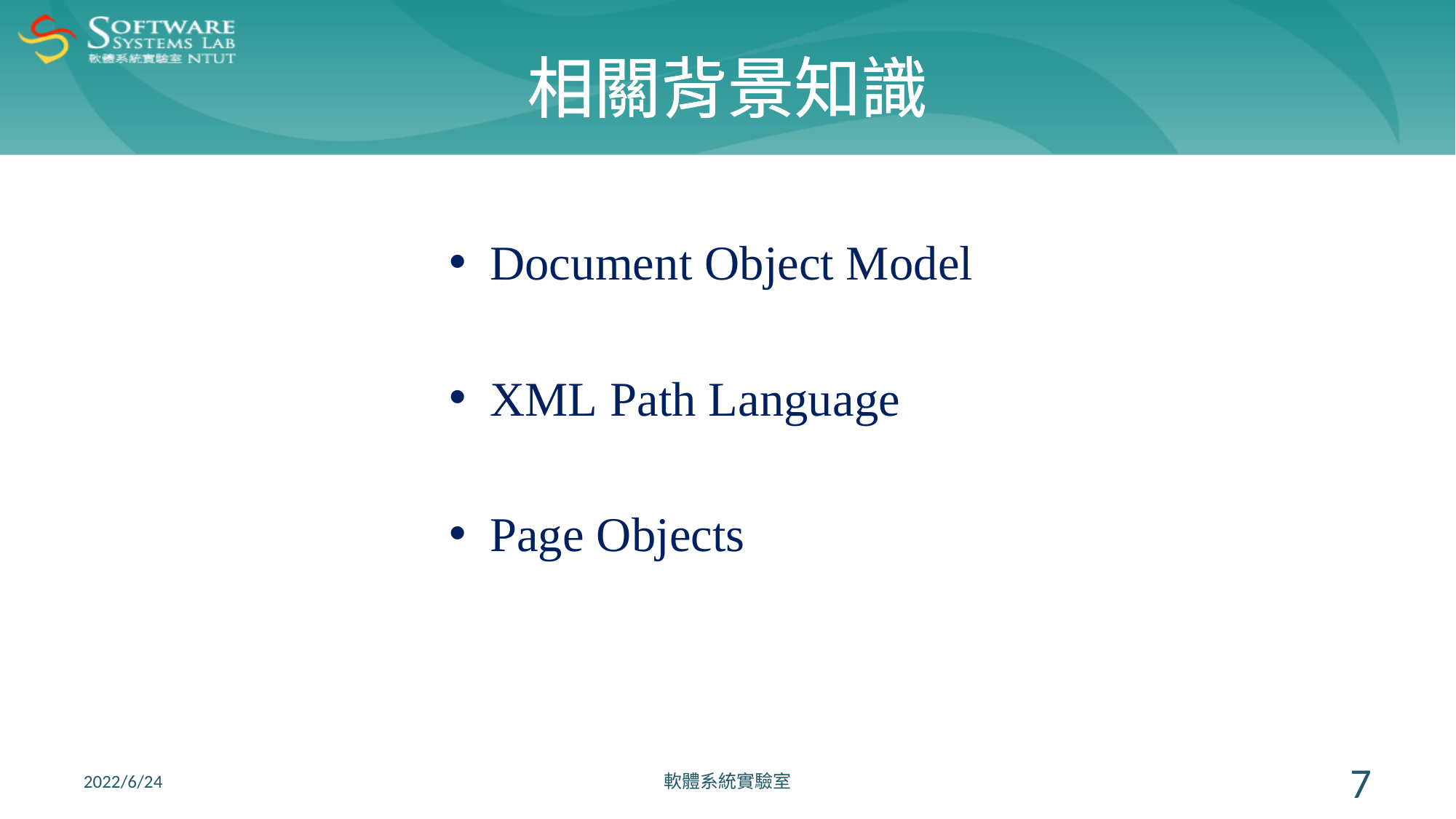

# 相關背景知識
Document Object Model

XML Path Language

Page Objects
2022/6/24
軟體系統實驗室
7